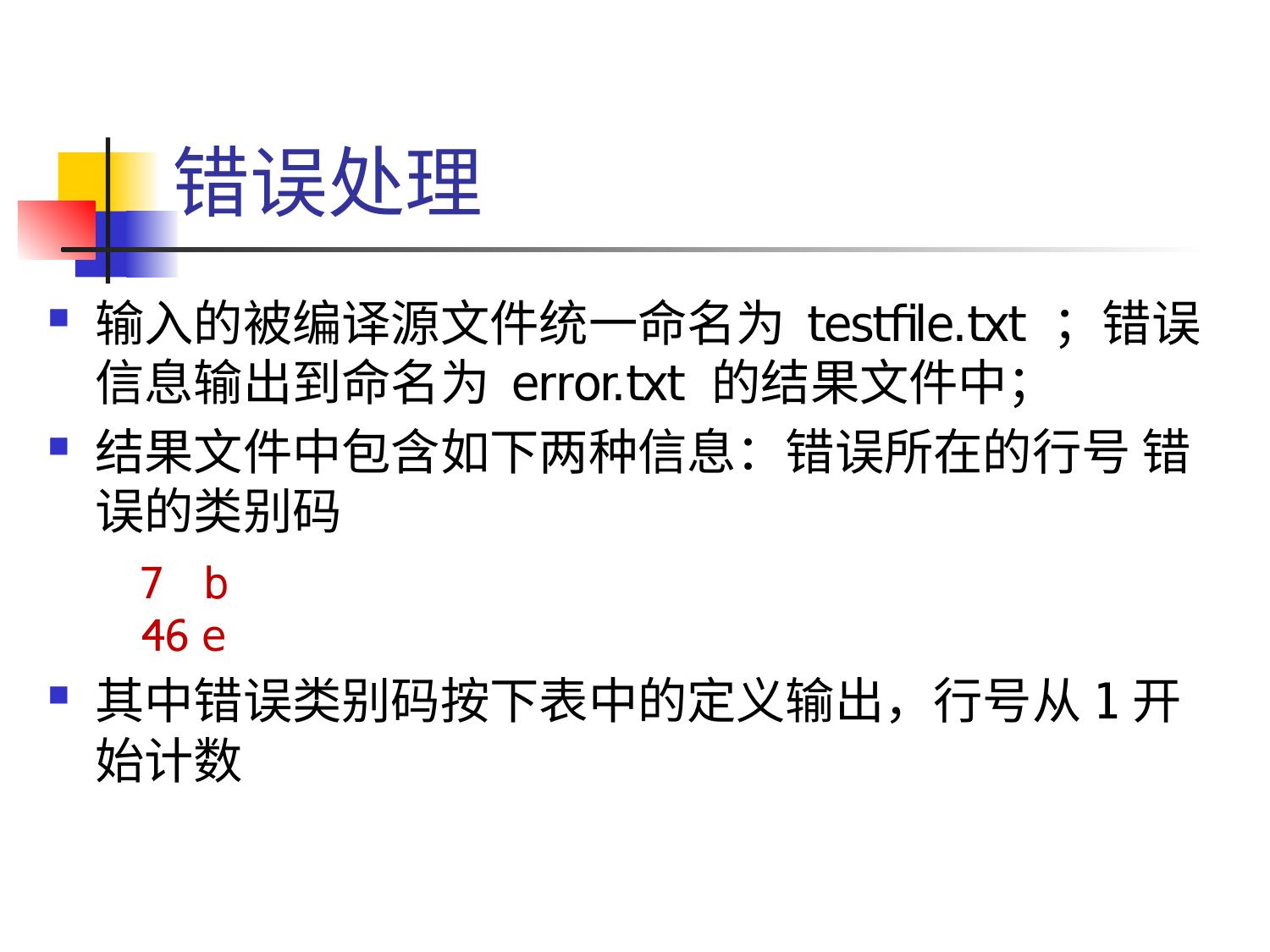

# 错误处理
输入的被编译源文件统一命名为 testfile.txt ；错误信息输出到命名为 error.txt 的结果文件中；
结果文件中包含如下两种信息：错误所在的行号 错误的类别码
      7   b
       46 e
其中错误类别码按下表中的定义输出，行号从1开始计数